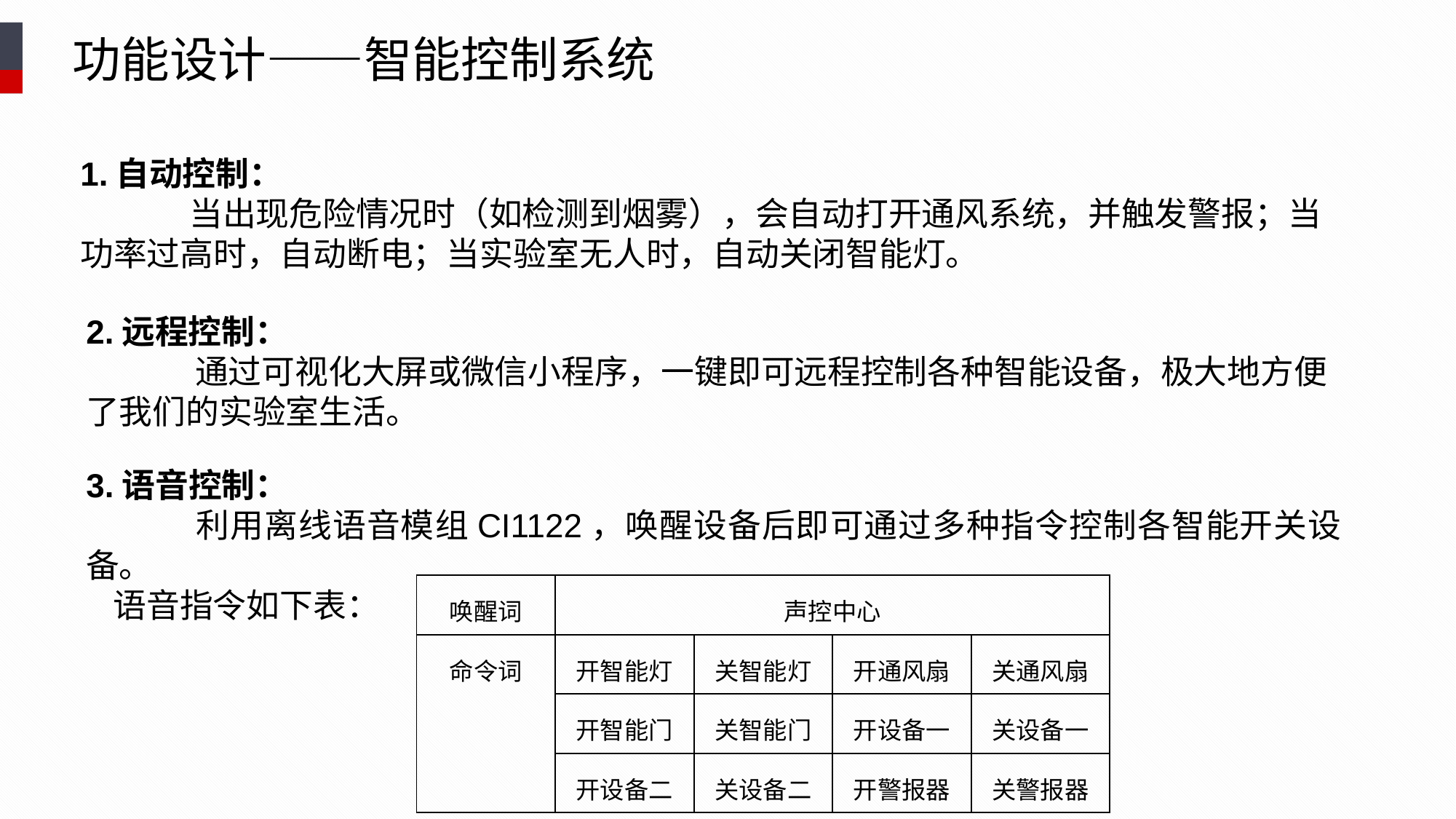

功能设计——智能控制系统
1.自动控制：
	当出现危险情况时（如检测到烟雾），会自动打开通风系统，并触发警报；当功率过高时，自动断电；当实验室无人时，自动关闭智能灯。

2.远程控制：
	通过可视化大屏或微信小程序，一键即可远程控制各种智能设备，极大地方便了我们的实验室生活。

3.语音控制：
	利用离线语音模组CI1122，唤醒设备后即可通过多种指令控制各智能开关设备。
语音指令如下表：

| 唤醒词 | 声控中心 |  |  |  |
| --- | --- | --- | --- | --- |
| 命令词 | 开智能灯 | 关智能灯 | 开通风扇 | 关通风扇 |
|  | 开智能门 | 关智能门 | 开设备一 | 关设备一 |
|  | 开设备二 | 关设备二 | 开警报器 | 关警报器 |